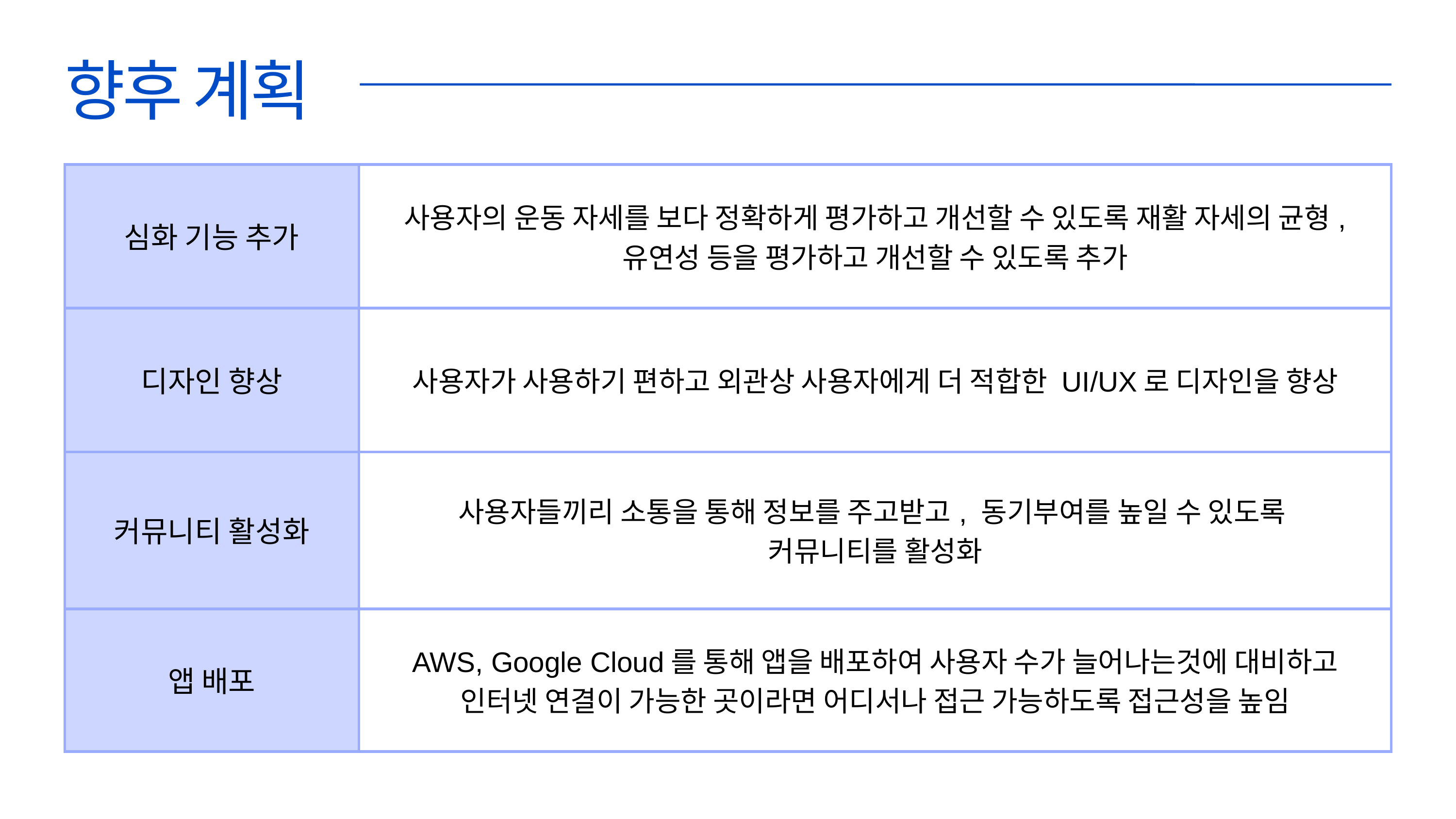

향후 계획

| 심화 기능 추가 | 사용자의 운동 자세를 보다 정확하게 평가하고 개선할 수 있도록 재활 자세의 균형, 유연성 등을 평가하고 개선할 수 있도록 추가 | 사용자의 운동 자세를 보다 정확하게 평가하고 개선할 수 있도록 재활 자세의 균형, 유연성 등을 평가하고 개선할 수 있도록 추가 |
| --- | --- | --- |
| 디자인 향상 | 사용자가 사용하기 편하고 외관상 사용자에게 더 적합한 UI/UX로 디자인을 향상 | 사용자가 사용하기 편하고 외관상 사용자에게 더 적합한 UI/UX로 디자인을 향상 |
| 커뮤니티 활성화 | 사용자들끼리 소통을 통해 정보를 주고받고, 동기부여를 높일 수 있도록 커뮤니티를 활성화 | 사용자들끼리 소통을 통해 정보를 주고받고, 동기부여를 높일 수 있도록 커뮤니티를 활성화 |
| 앱 배포 | AWS, Google Cloud를 통해 앱을 배포하여 사용자 수가 늘어나는것에 대비하고 인터넷 연결이 가능한 곳이라면 어디서나 접근 가능하도록 접근성을 높임 | AWS, Google Cloud를 통해 앱을 배포하여 사용자 수가 늘어나는것에 대비하고 인터넷 연결이 가능한 곳이라면 어디서나 접근 가능하도록 접근성을 높임 |